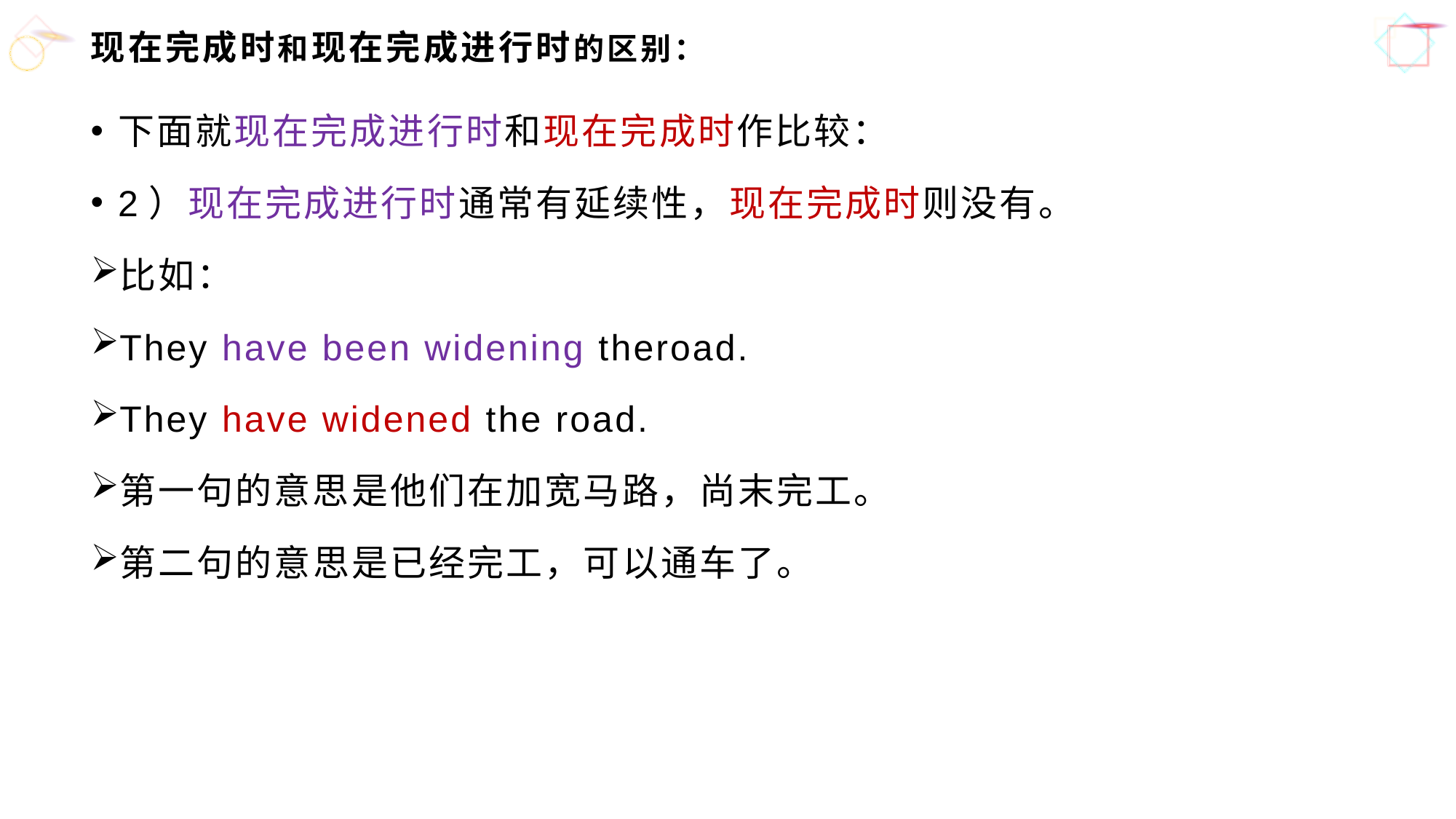

# 现在完成时和现在完成进行时的区别：
下面就现在完成进行时和现在完成时作比较：
2）现在完成进行时通常有延续性，现在完成时则没有。
比如：
They have been widening theroad.
They have widened the road.
第一句的意思是他们在加宽马路，尚末完工。
第二句的意思是已经完工，可以通车了。